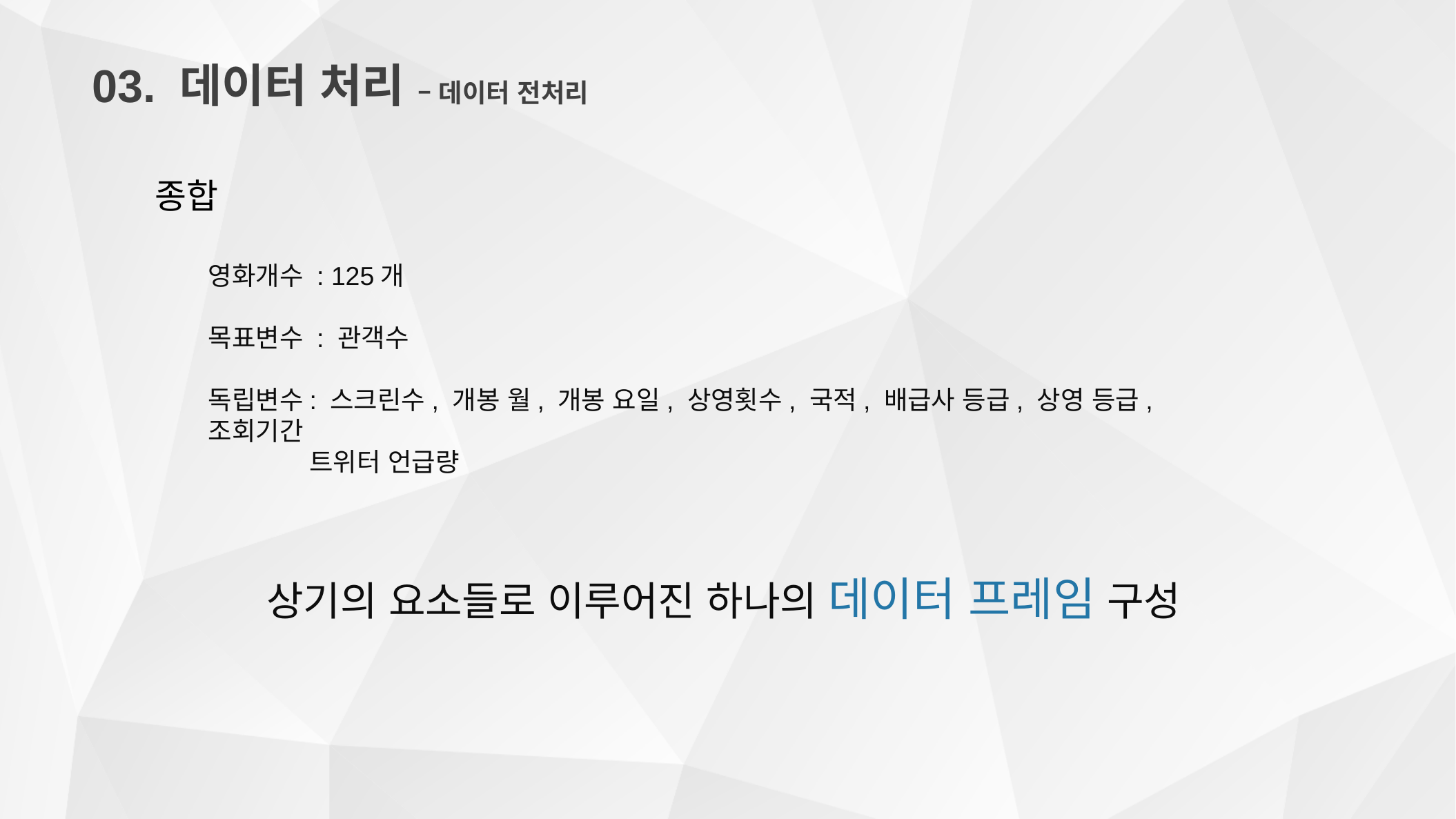

03. 데이터 처리 – 데이터 전처리
종합
영화개수 : 125개

목표변수 : 관객수

독립변수: 스크린수, 개봉 월, 개봉 요일, 상영횟수, 국적, 배급사 등급, 상영 등급, 조회기간
              트위터 언급량

상기의 요소들로 이루어진 하나의 데이터 프레임 구성